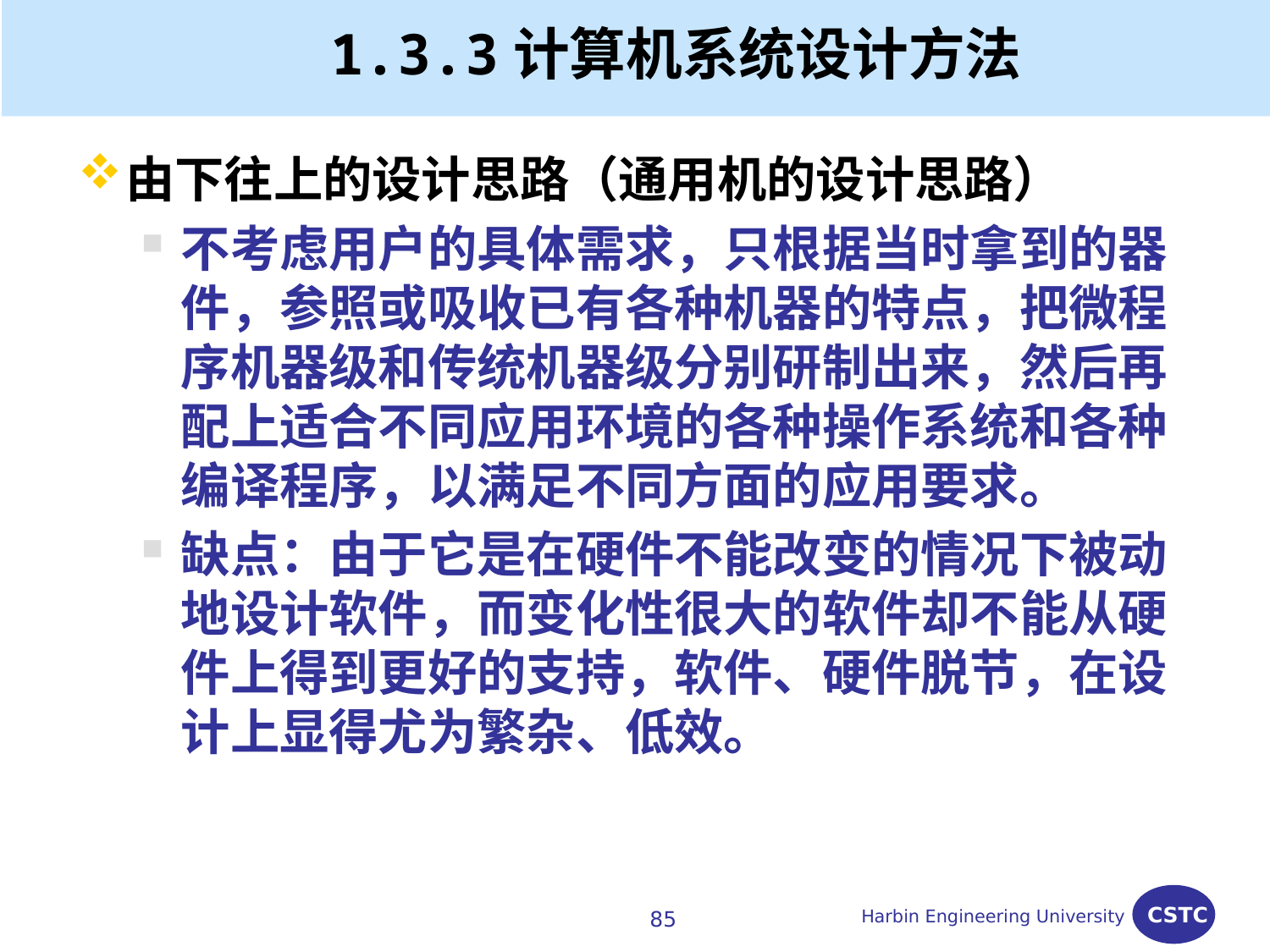

# 1.3.3计算机系统设计方法
由下往上的设计思路（通用机的设计思路）
不考虑用户的具体需求，只根据当时拿到的器件，参照或吸收已有各种机器的特点，把微程序机器级和传统机器级分别研制出来，然后再配上适合不同应用环境的各种操作系统和各种编译程序，以满足不同方面的应用要求。
缺点：由于它是在硬件不能改变的情况下被动地设计软件，而变化性很大的软件却不能从硬件上得到更好的支持，软件、硬件脱节，在设计上显得尤为繁杂、低效。

85
Harbin Engineering University